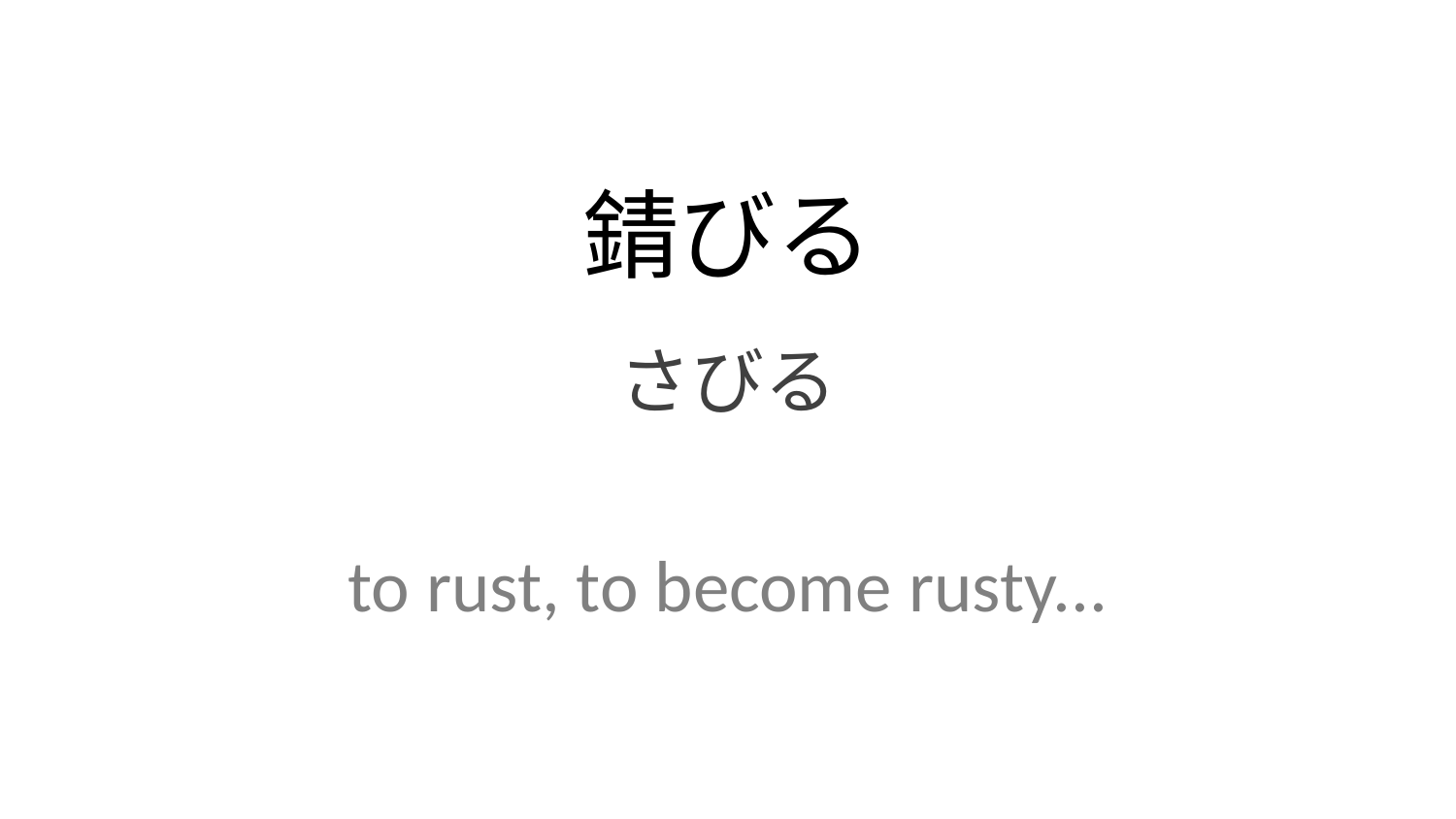

錆びる

さびる
to rust, to become rusty...